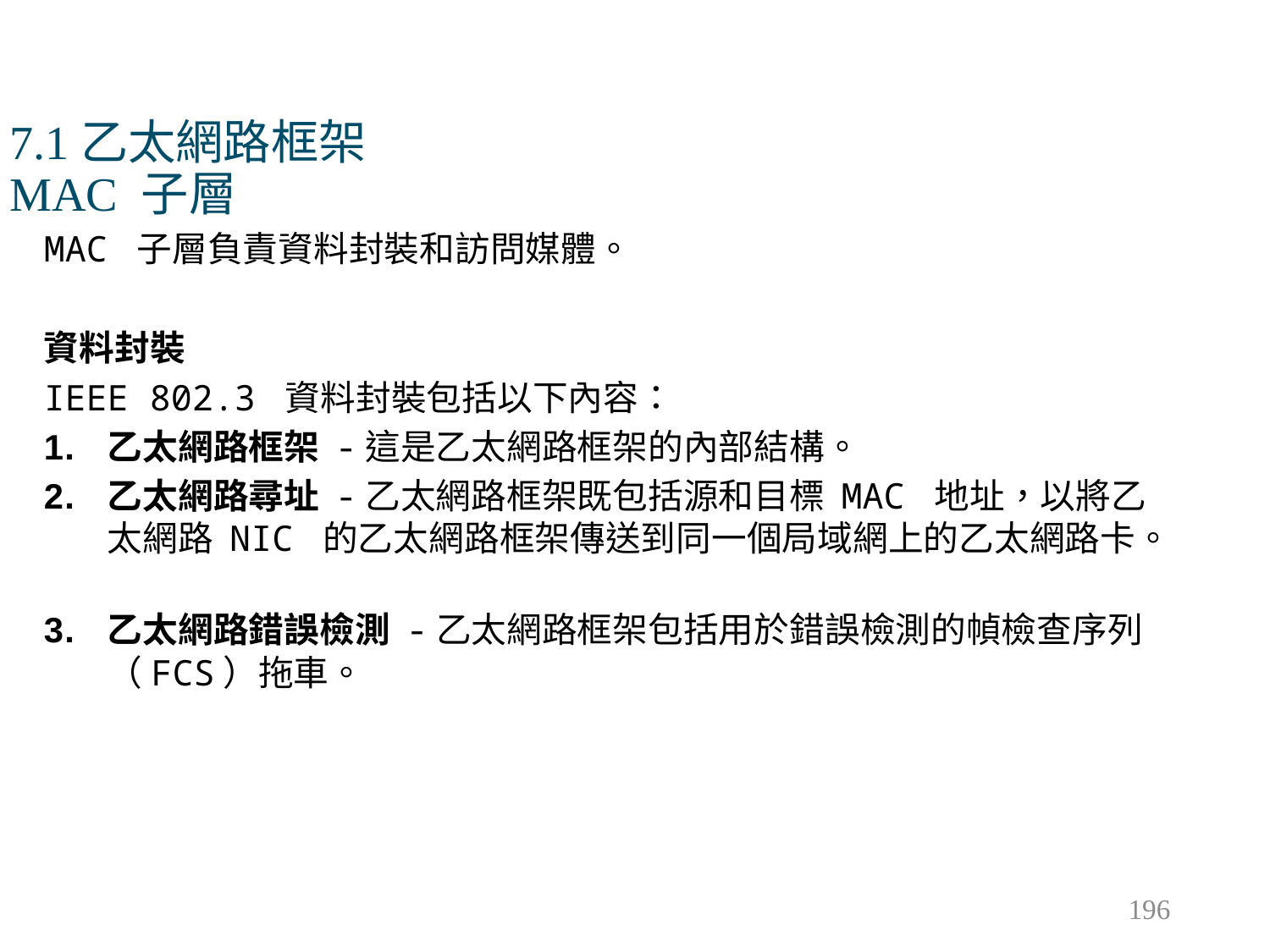

# 7.1乙太網路框架 MAC 子層
MAC 子層負責資料封裝和訪問媒體。

資料封裝
IEEE 802.3 資料封裝包括以下內容：
乙太網路框架 -這是乙太網路框架的內部結構。
乙太網路尋址 -乙太網路框架既包括源和目標 MAC 地址，以將乙太網路 NIC 的乙太網路框架傳送到同一個局域網上的乙太網路卡。
乙太網路錯誤檢測 -乙太網路框架包括用於錯誤檢測的幀檢查序列（FCS）拖車。

196